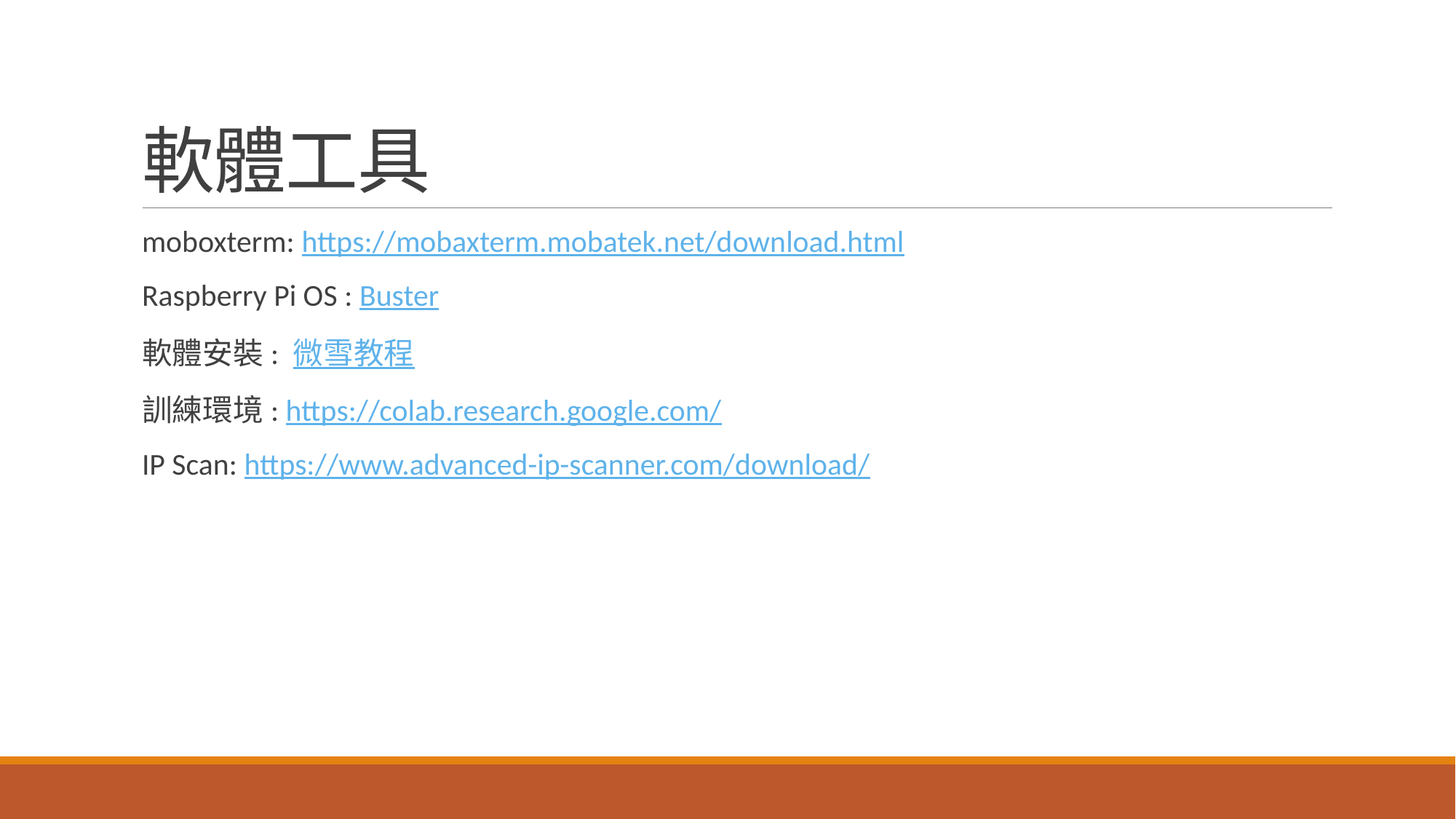

# 軟體工具
moboxterm: https://mobaxterm.mobatek.net/download.html
Raspberry Pi OS : Buster
軟體安裝: 微雪教程
訓練環境: https://colab.research.google.com/
IP Scan: https://www.advanced-ip-scanner.com/download/